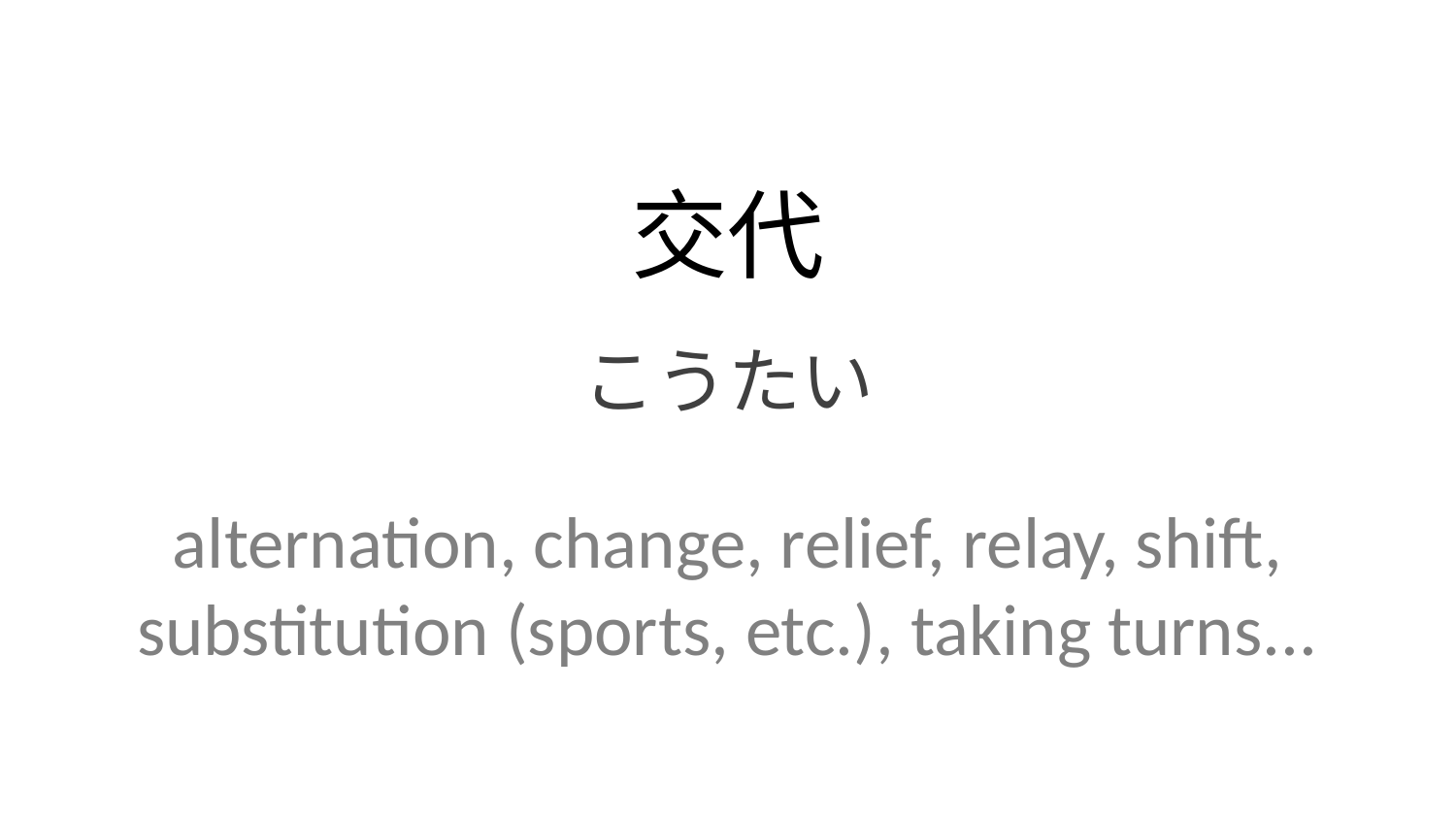

交代

こうたい
alternation, change, relief, relay, shift, substitution (sports, etc.), taking turns...